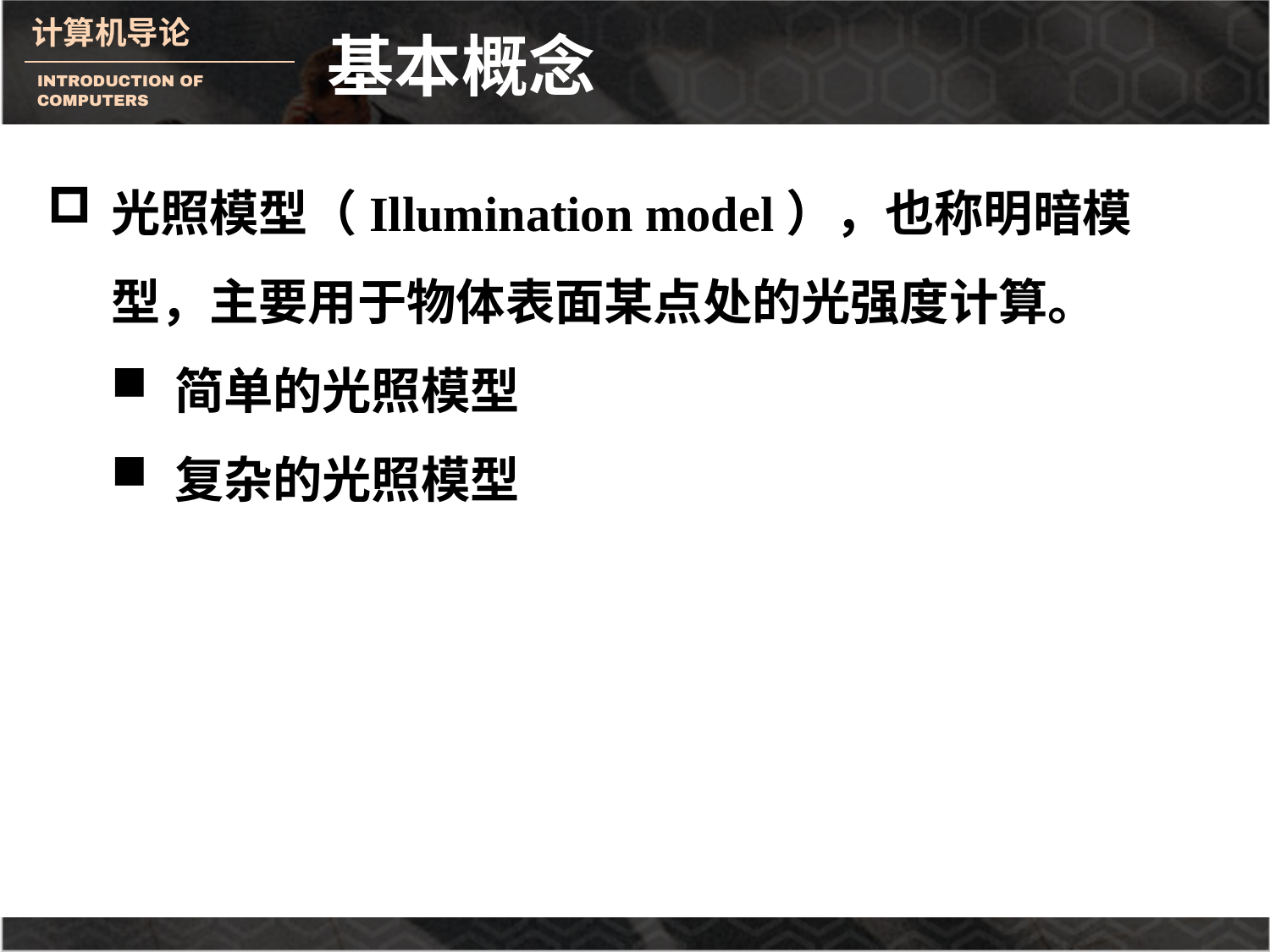

基本概念
光照模型（Illumination model），也称明暗模型，主要用于物体表面某点处的光强度计算。
简单的光照模型
复杂的光照模型
97